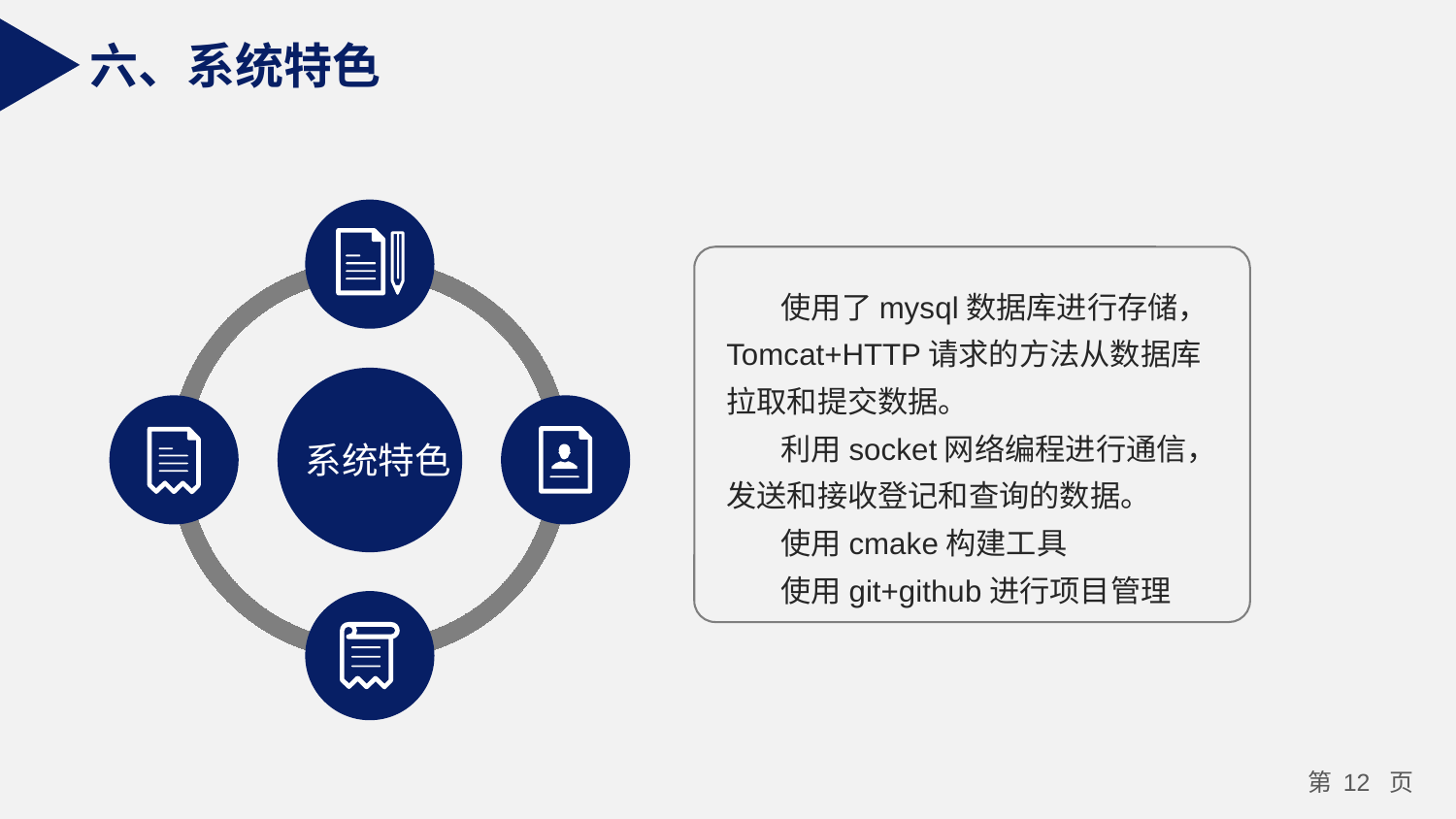

六、系统特色

使用了mysql数据库进行存储，Tomcat+HTTP请求的方法从数据库拉取和提交数据。
利用socket网络编程进行通信，发送和接收登记和查询的数据。
使用cmake构建工具
使用git+github进行项目管理
 系统特色